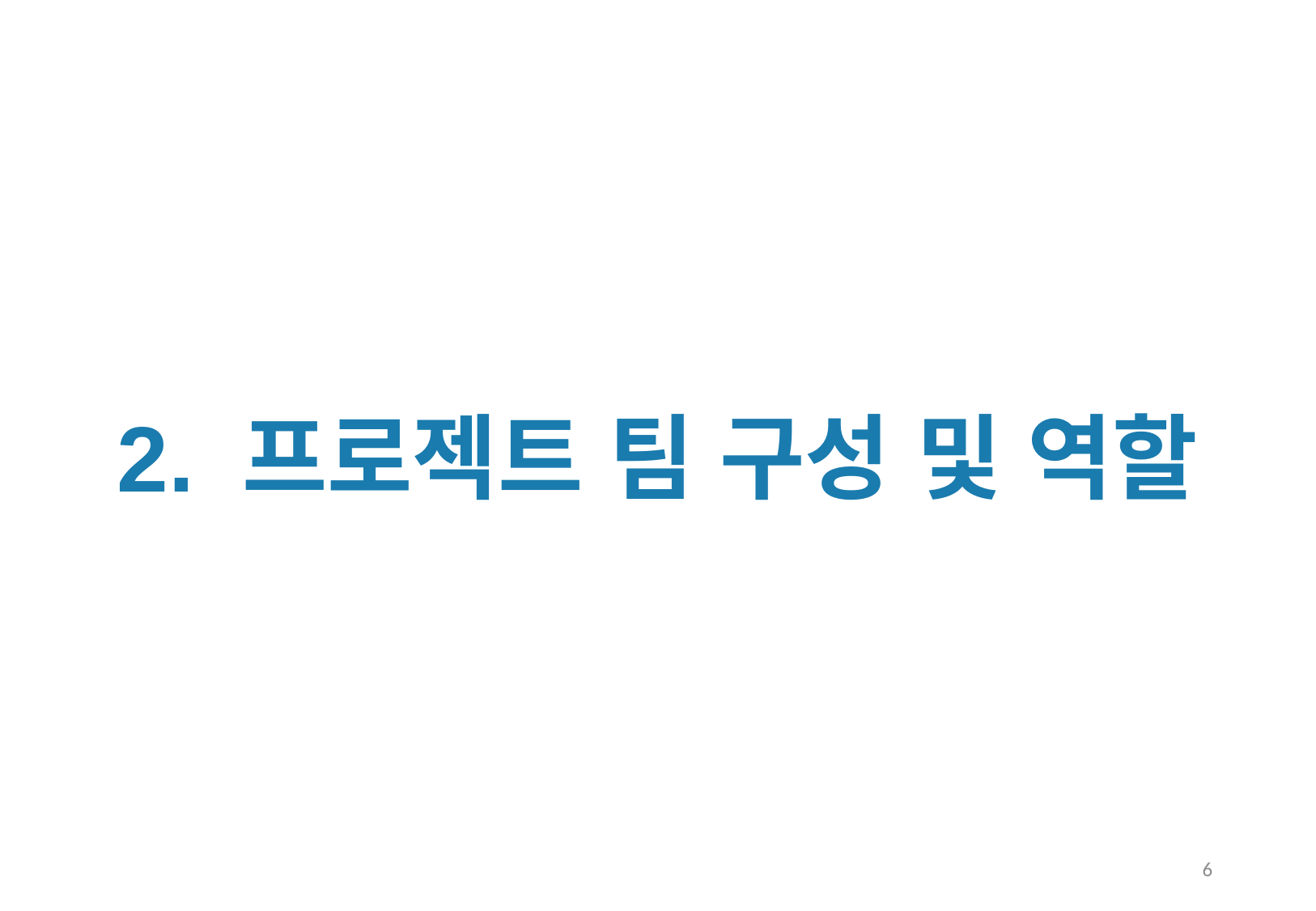

2. 프로젝트 팀 구성 및 역할
6